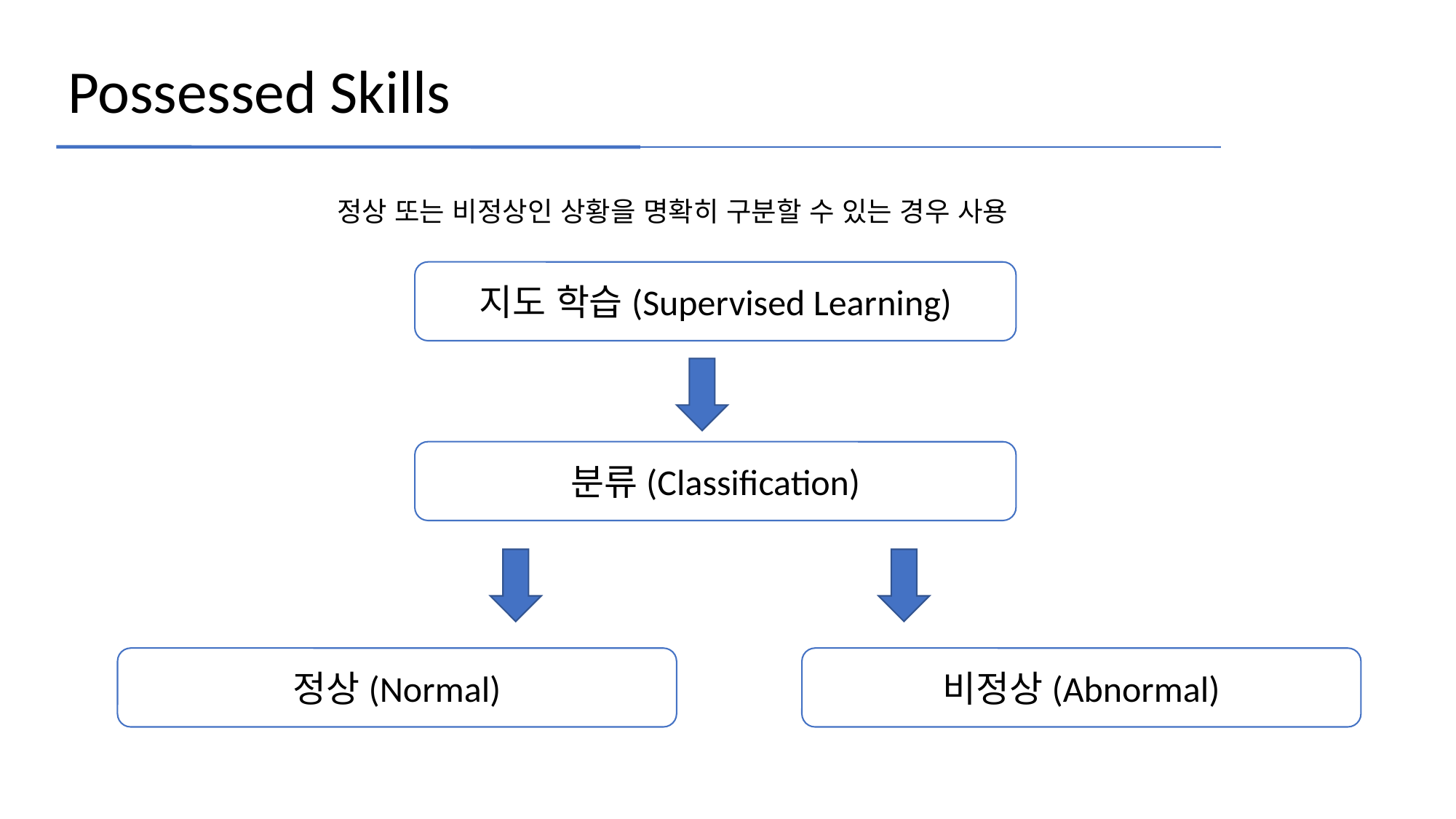

Possessed Skills
정상 또는 비정상인 상황을 명확히 구분할 수 있는 경우 사용
지도 학습(Supervised Learning)

분류(Classification)

정상(Normal)
비정상(Abnormal)